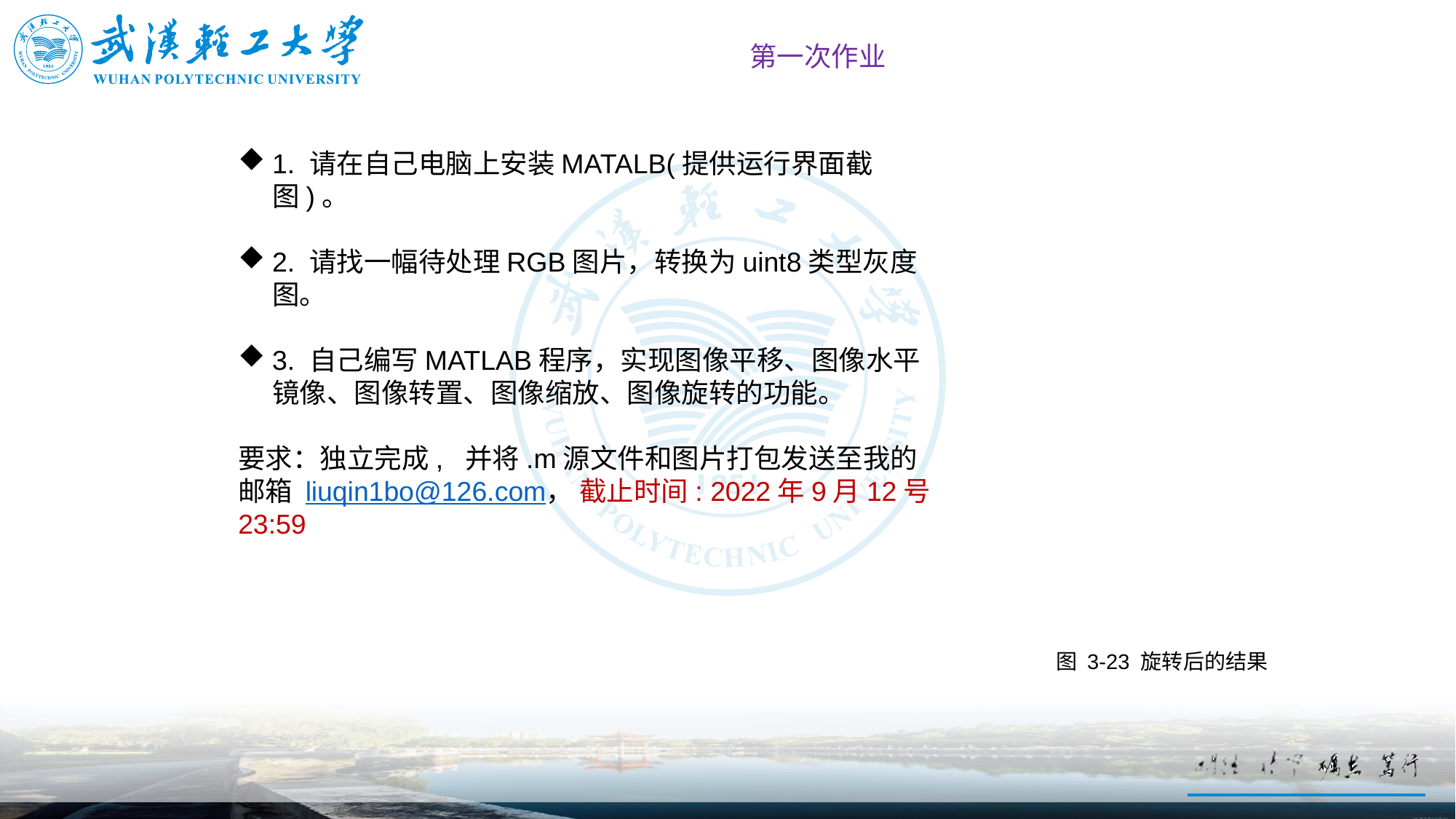

第一次作业
1. 请在自己电脑上安装MATALB(提供运行界面截图)。

2. 请找一幅待处理RGB图片，转换为uint8类型灰度图。

3. 自己编写MATLAB程序，实现图像平移、图像水平镜像、图像转置、图像缩放、图像旋转的功能。

要求：独立完成,  并将.m源文件和图片打包发送至我的邮箱 liuqin1bo@126.com， 截止时间: 2022年9月12号 23:59

图 3-23 旋转后的结果